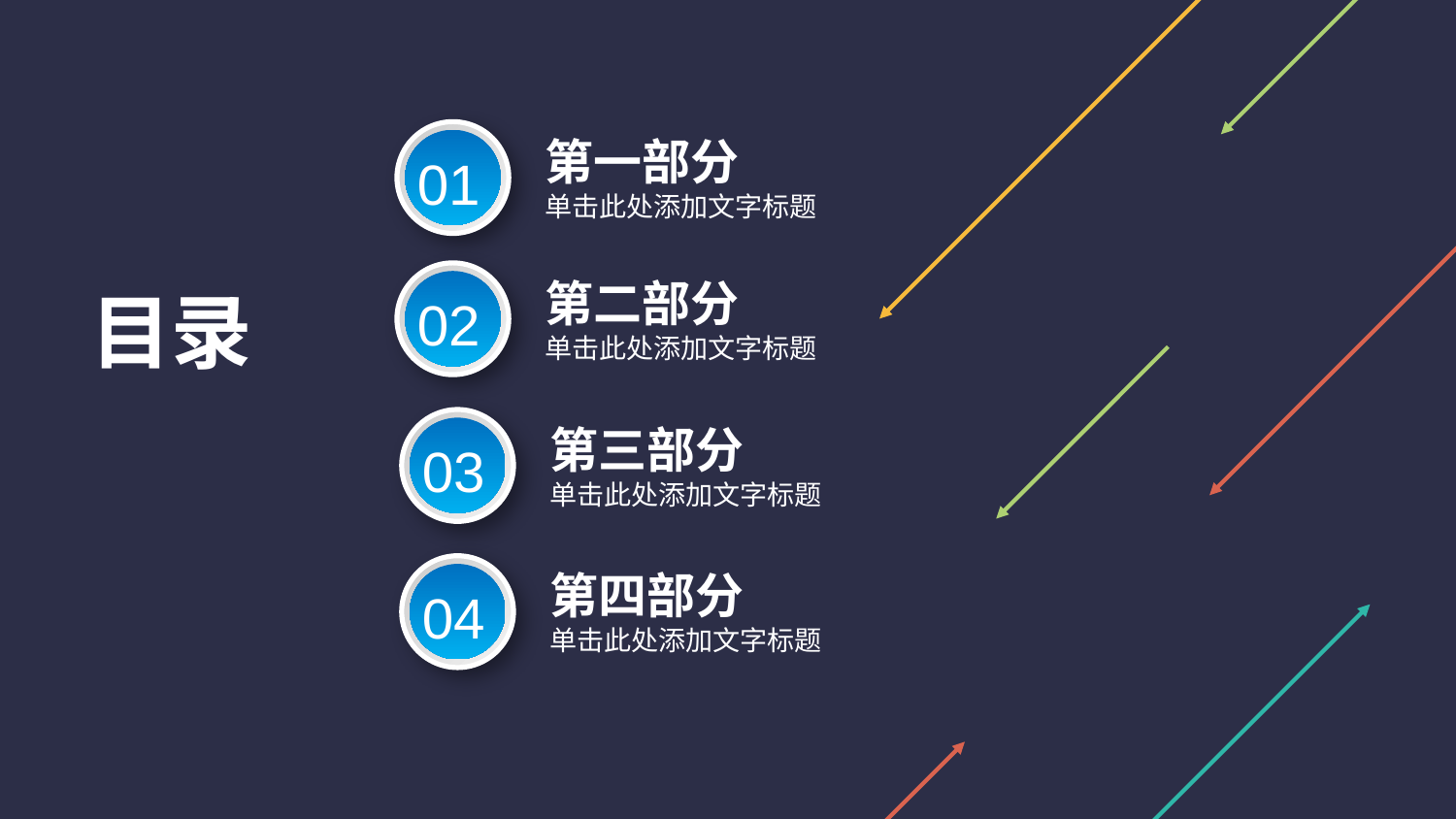

01
第一部分
单击此处添加文字标题

02
第二部分
单击此处添加文字标题
目录

03
第三部分
单击此处添加文字标题

04
第四部分
单击此处添加文字标题